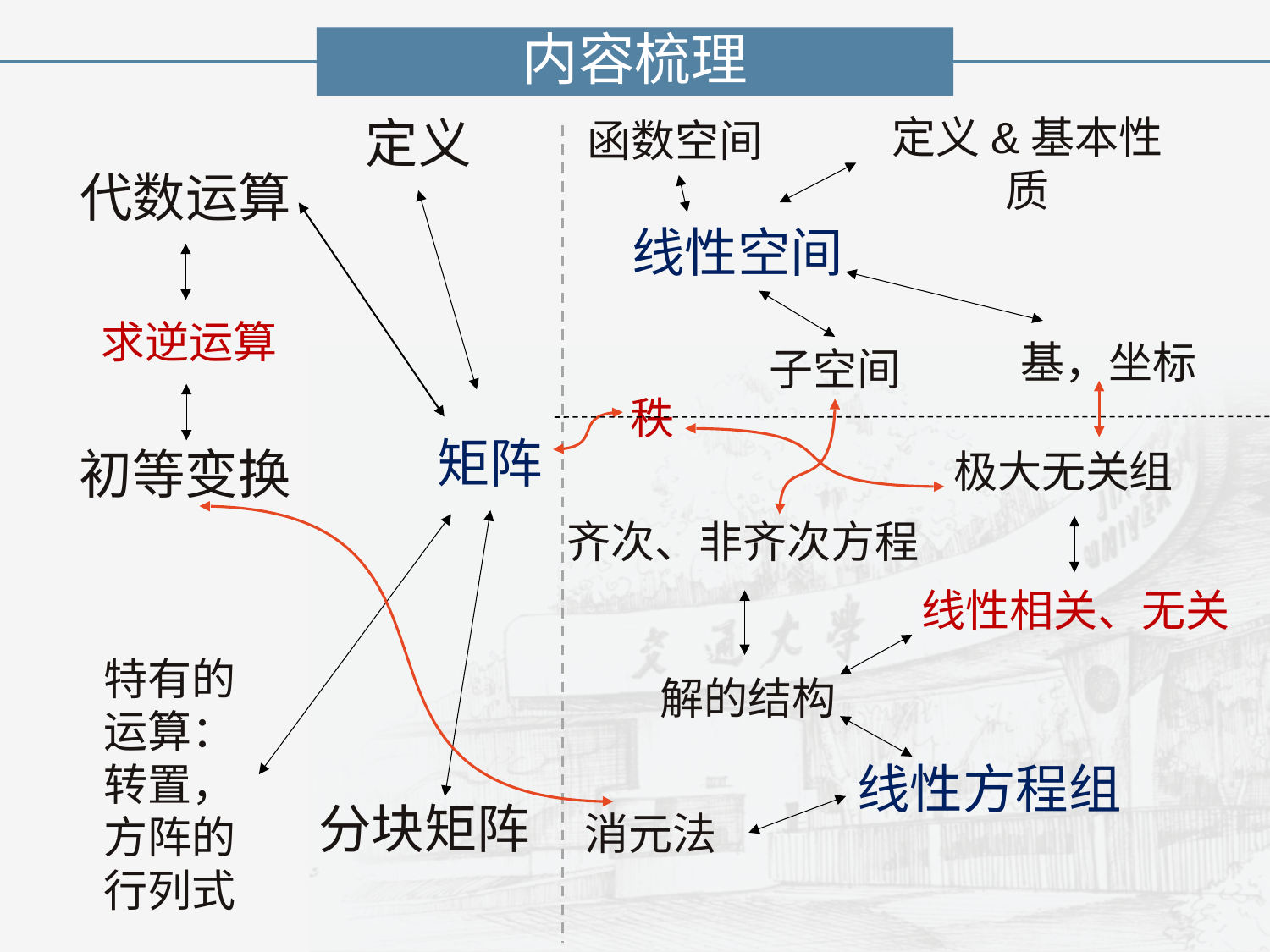

内容梳理
定义
函数空间
定义&基本性质
代数运算
线性空间
求逆运算
基，坐标
子空间
秩
矩阵
初等变换
极大无关组
齐次、非齐次方程
线性相关、无关
特有的运算：转置，方阵的行列式
解的结构
线性方程组
分块矩阵
消元法